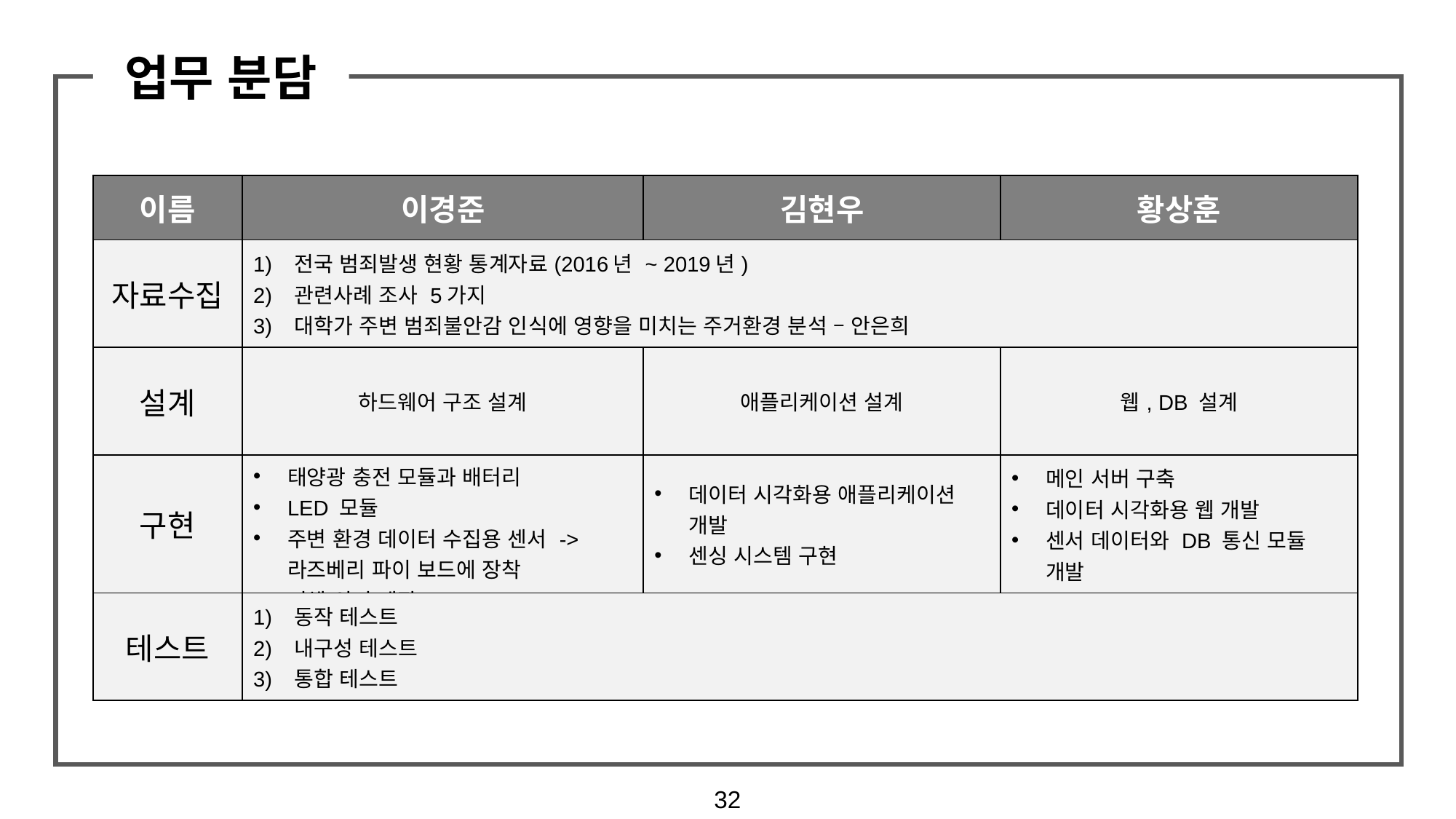

업무 분담

| 이름 | 이경준 | 김현우 | 황상훈 |
| --- | --- | --- | --- |
| 자료수집 | 전국 범죄발생 현황 통계자료(2016년 ~ 2019년) 관련사례 조사 5가지 대학가 주변 범죄불안감 인식에 영향을 미치는 주거환경 분석 – 안은희 |  |  |
| 설계 | 하드웨어 구조 설계 | 애플리케이션 설계 | 웹, DB 설계 |
| 구현 | 태양광 충전 모듈과 배터리 LED 모듈 주변 환경 데이터 수집용 센서 -> 라즈베리 파이 보드에 장착 전체 외피 제작 | 데이터 시각화용 애플리케이션 개발 센싱 시스템 구현 | 메인 서버 구축 데이터 시각화용 웹 개발 센서 데이터와 DB 통신 모듈 개발 |
| 테스트 | 동작 테스트 내구성 테스트 통합 테스트 |  |  |
32